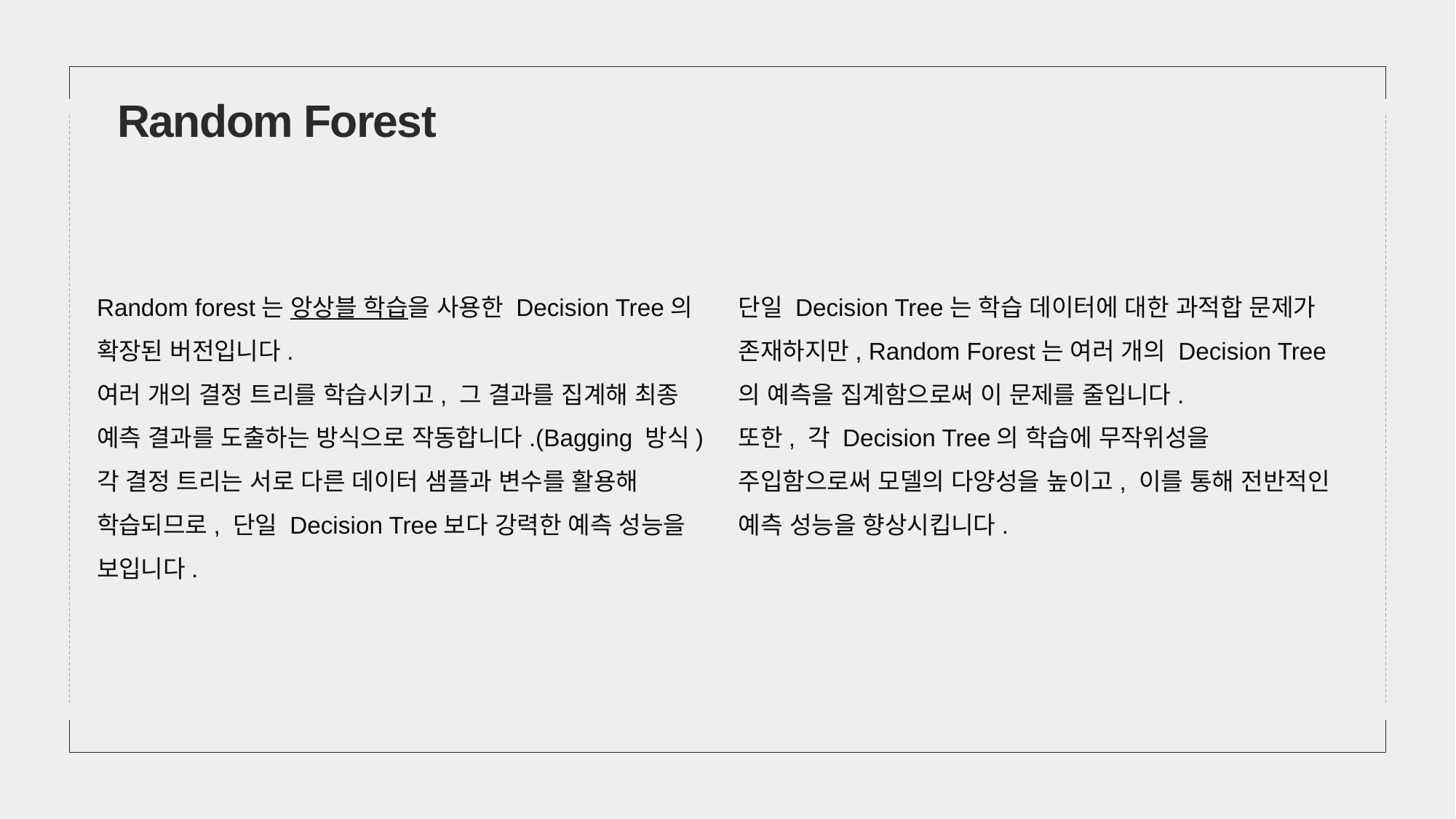

Random Forest

Random forest는 앙상블 학습을 사용한 Decision Tree의 확장된 버전입니다.
여러 개의 결정 트리를 학습시키고, 그 결과를 집계해 최종 예측 결과를 도출하는 방식으로 작동합니다.(Bagging 방식)
각 결정 트리는 서로 다른 데이터 샘플과 변수를 활용해 학습되므로, 단일 Decision Tree보다 강력한 예측 성능을 보입니다.
단일 Decision Tree는 학습 데이터에 대한 과적합 문제가 존재하지만, Random Forest는 여러 개의 Decision Tree의 예측을 집계함으로써 이 문제를 줄입니다.
또한, 각 Decision Tree의 학습에 무작위성을 주입함으로써 모델의 다양성을 높이고, 이를 통해 전반적인 예측 성능을 향상시킵니다.